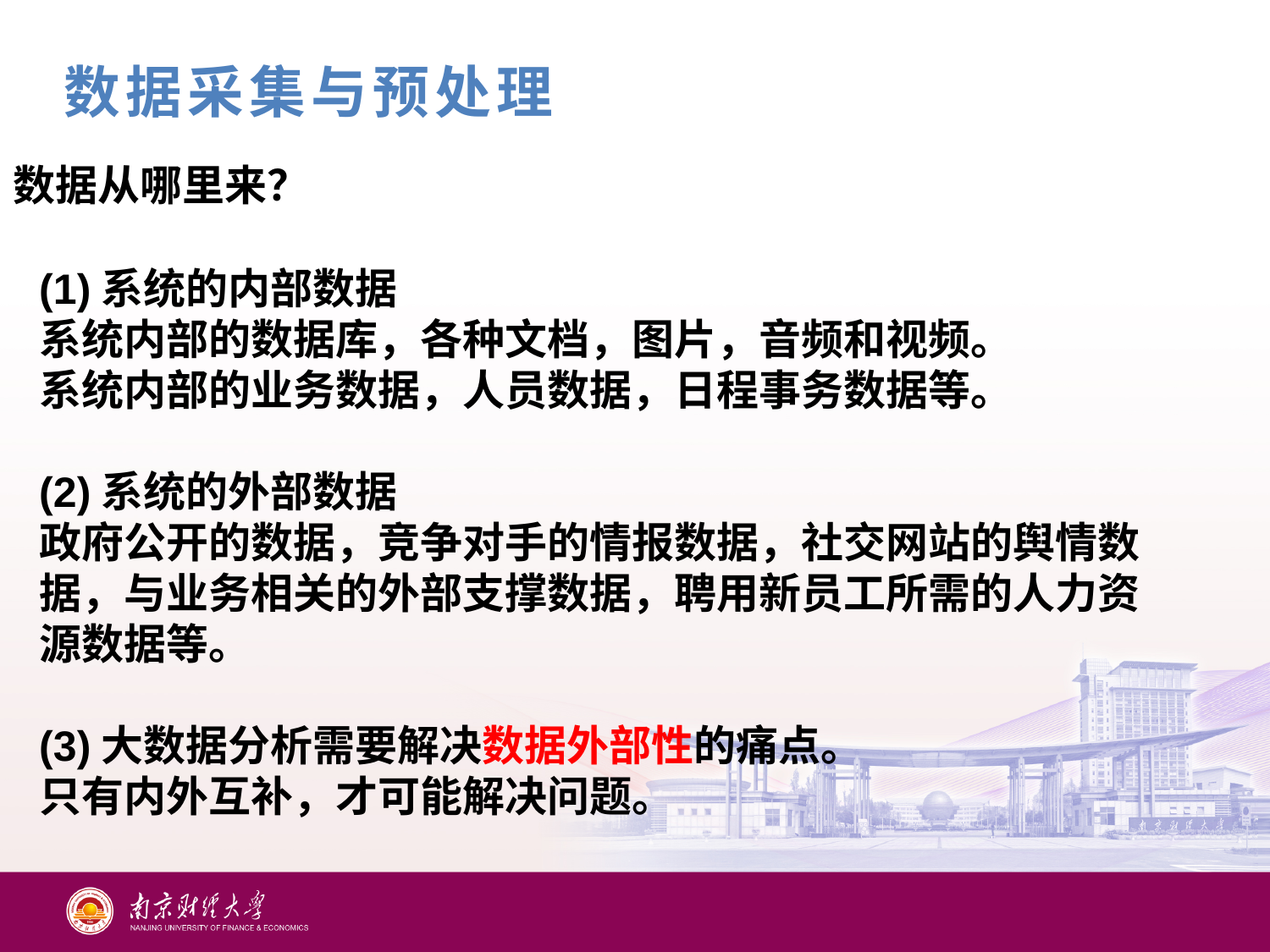

数据采集与预处理

数据从哪里来？
(1)系统的内部数据
系统内部的数据库，各种文档，图片，音频和视频。
系统内部的业务数据，人员数据，日程事务数据等。

(2)系统的外部数据
政府公开的数据，竞争对手的情报数据，社交网站的舆情数据，与业务相关的外部支撑数据，聘用新员工所需的人力资源数据等。

(3)大数据分析需要解决数据外部性的痛点。
只有内外互补，才可能解决问题。